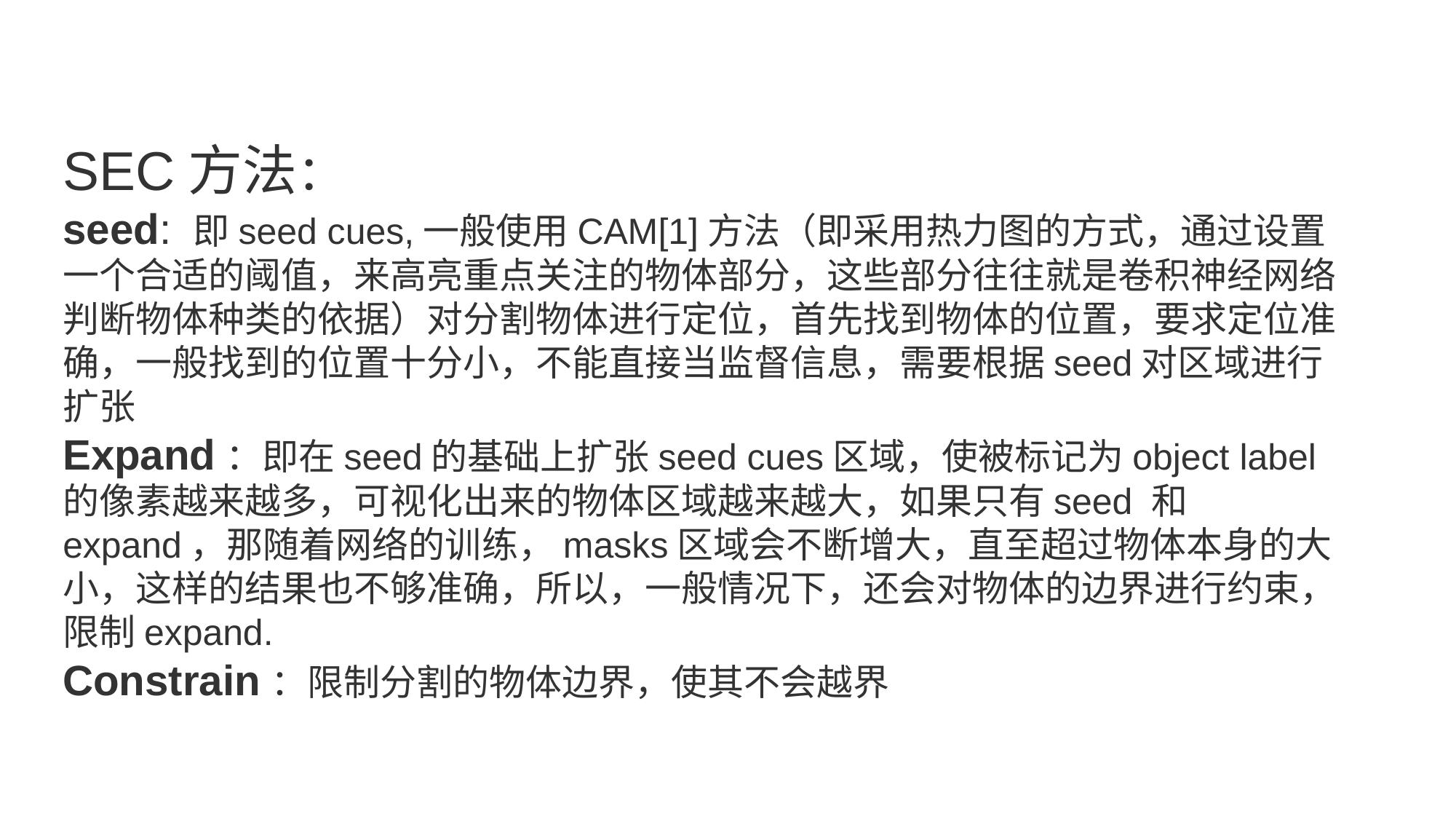

SEC方法：
seed: 即seed cues,一般使用CAM[1]方法（即采用热力图的方式，通过设置一个合适的阈值，来高亮重点关注的物体部分，这些部分往往就是卷积神经网络判断物体种类的依据）对分割物体进行定位，首先找到物体的位置，要求定位准确，一般找到的位置十分小，不能直接当监督信息，需要根据seed对区域进行扩张
Expand：即在seed的基础上扩张seed cues区域，使被标记为object label的像素越来越多，可视化出来的物体区域越来越大，如果只有seed 和expand，那随着网络的训练，masks区域会不断增大，直至超过物体本身的大小，这样的结果也不够准确，所以，一般情况下，还会对物体的边界进行约束，限制expand.
Constrain：限制分割的物体边界，使其不会越界